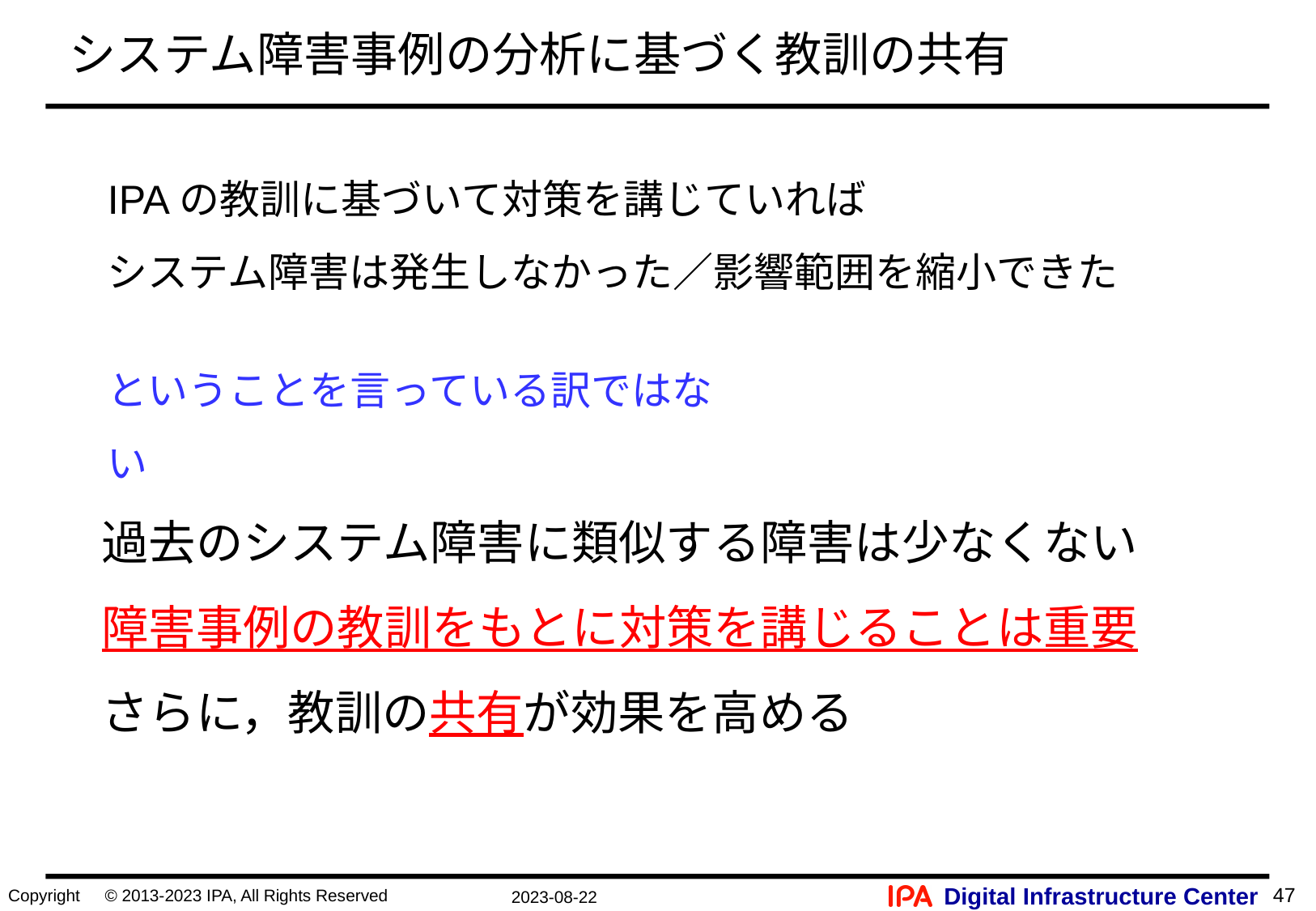

# システム障害事例の分析に基づく教訓の共有
IPAの教訓に基づいて対策を講じていれば
システム障害は発生しなかった／影響範囲を縮小できた
ということを言っている訳ではない
過去のシステム障害に類似する障害は少なくない
障害事例の教訓をもとに対策を講じることは重要
さらに，教訓の共有が効果を高める